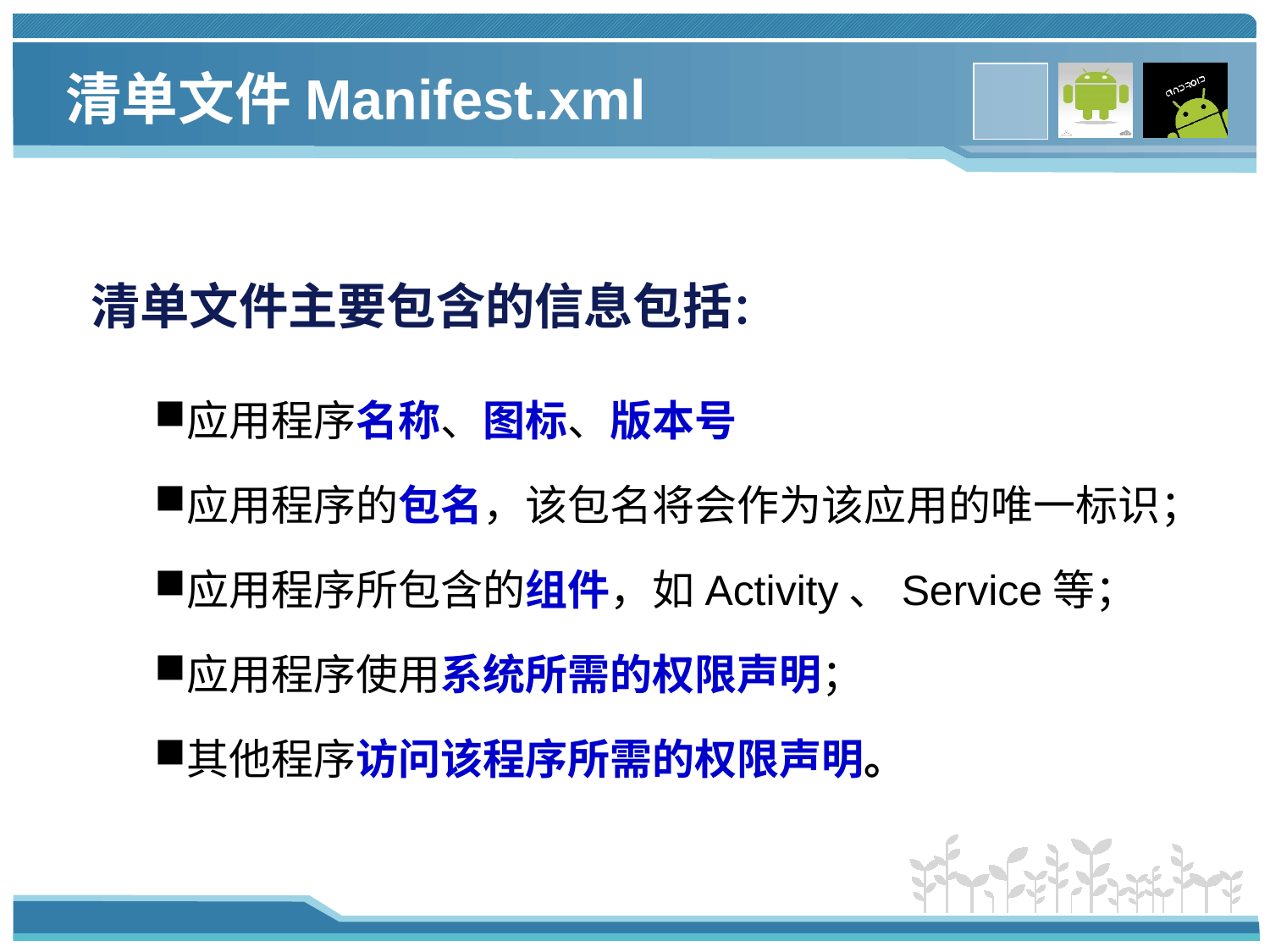

清单文件Manifest.xml
清单文件主要包含的信息包括：
应用程序名称、图标、版本号
应用程序的包名，该包名将会作为该应用的唯一标识；
应用程序所包含的组件，如Activity、Service等；
应用程序使用系统所需的权限声明；
其他程序访问该程序所需的权限声明。